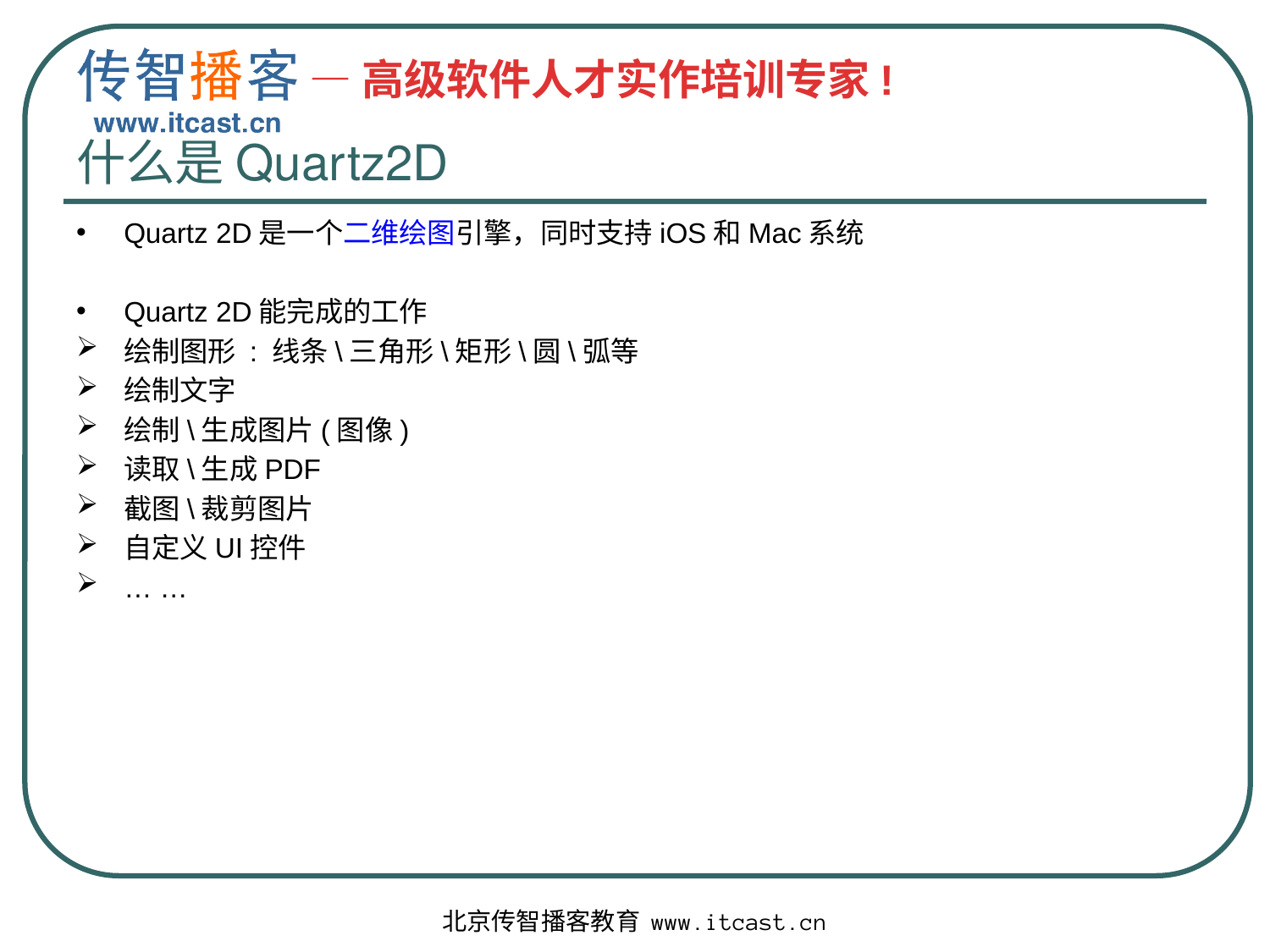

# 什么是Quartz2D
Quartz 2D是一个二维绘图引擎，同时支持iOS和Mac系统

Quartz 2D能完成的工作
绘制图形 : 线条\三角形\矩形\圆\弧等
绘制文字
绘制\生成图片(图像)
读取\生成PDF
截图\裁剪图片
自定义UI控件
… …